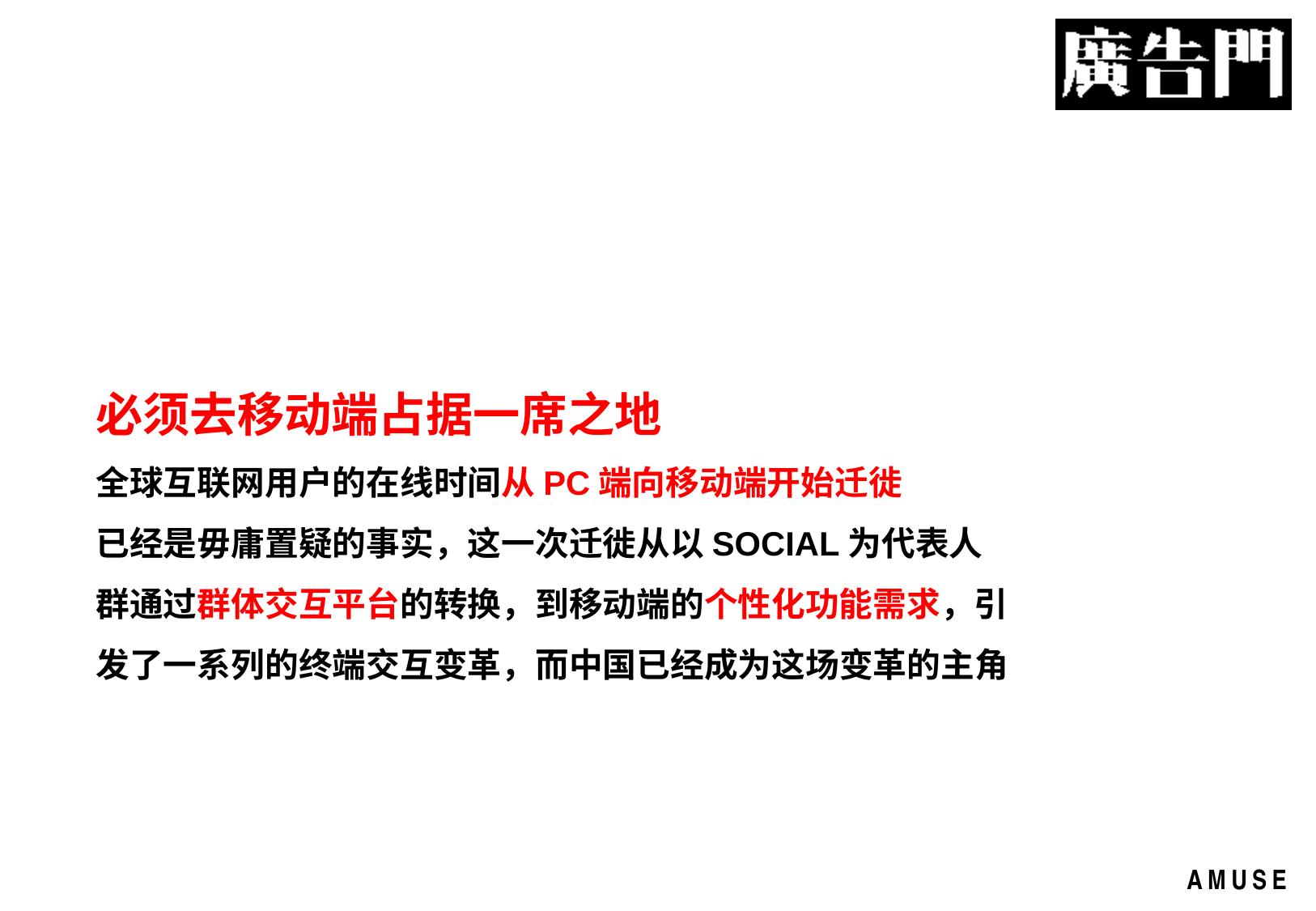

必须去移动端占据一席之地
全球互联网用户的在线时间从PC端向移动端开始迁徙
已经是毋庸置疑的事实，这一次迁徙从以SOCIAL为代表人群通过群体交互平台的转换，到移动端的个性化功能需求，引发了一系列的终端交互变革，而中国已经成为这场变革的主角